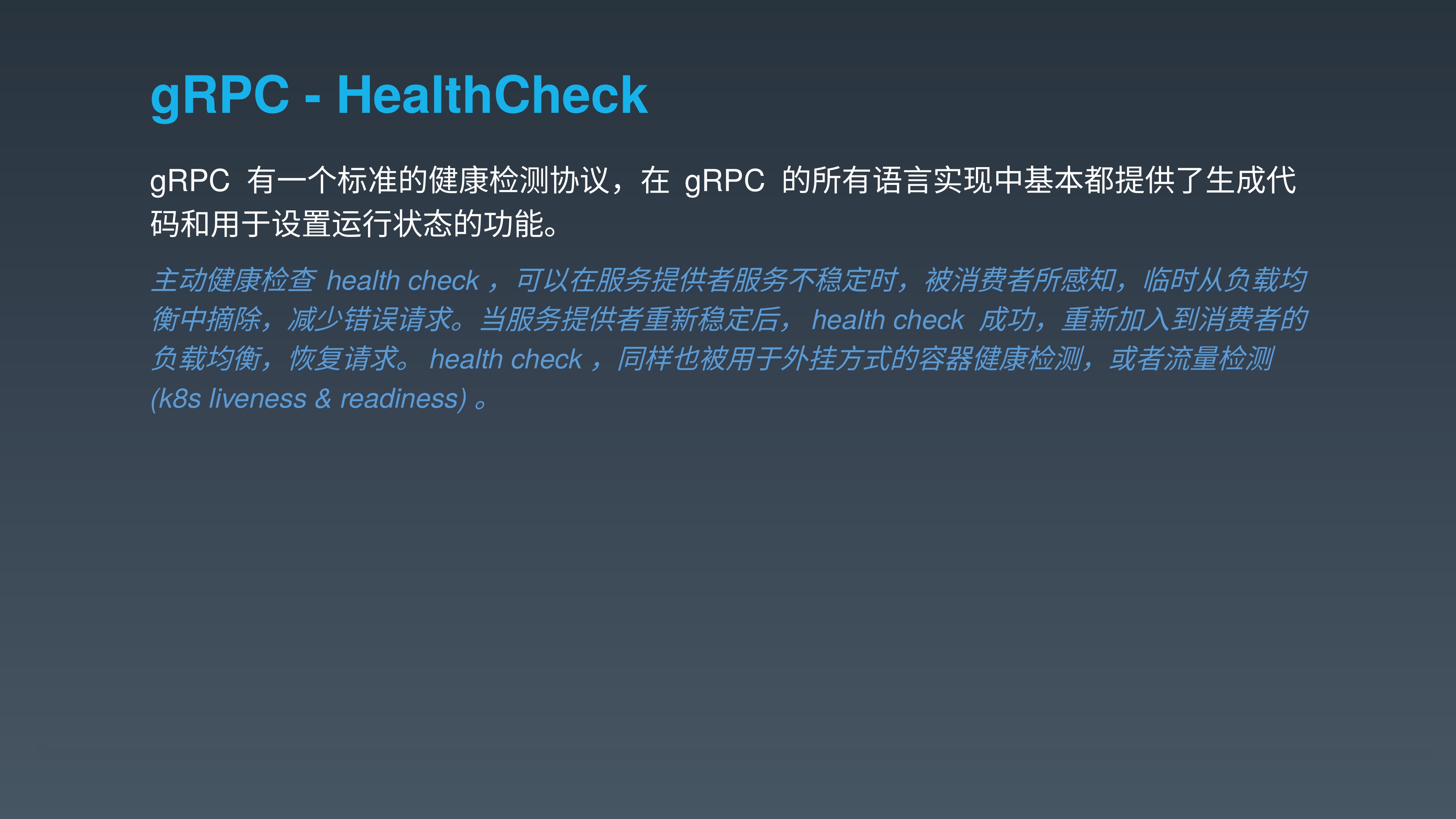

# gRPC - HealthCheck
gRPC 有一个标准的健康检测协议，在 gRPC 的所有语言实现中基本都提供了生成代码和用于设置运行状态的功能。
主动健康检查 health check，可以在服务提供者服务不稳定时，被消费者所感知，临时从负载均衡中摘除，减少错误请求。当服务提供者重新稳定后，health check 成功，重新加入到消费者的负载均衡，恢复请求。health check，同样也被用于外挂方式的容器健康检测，或者流量检测(k8s liveness & readiness)。